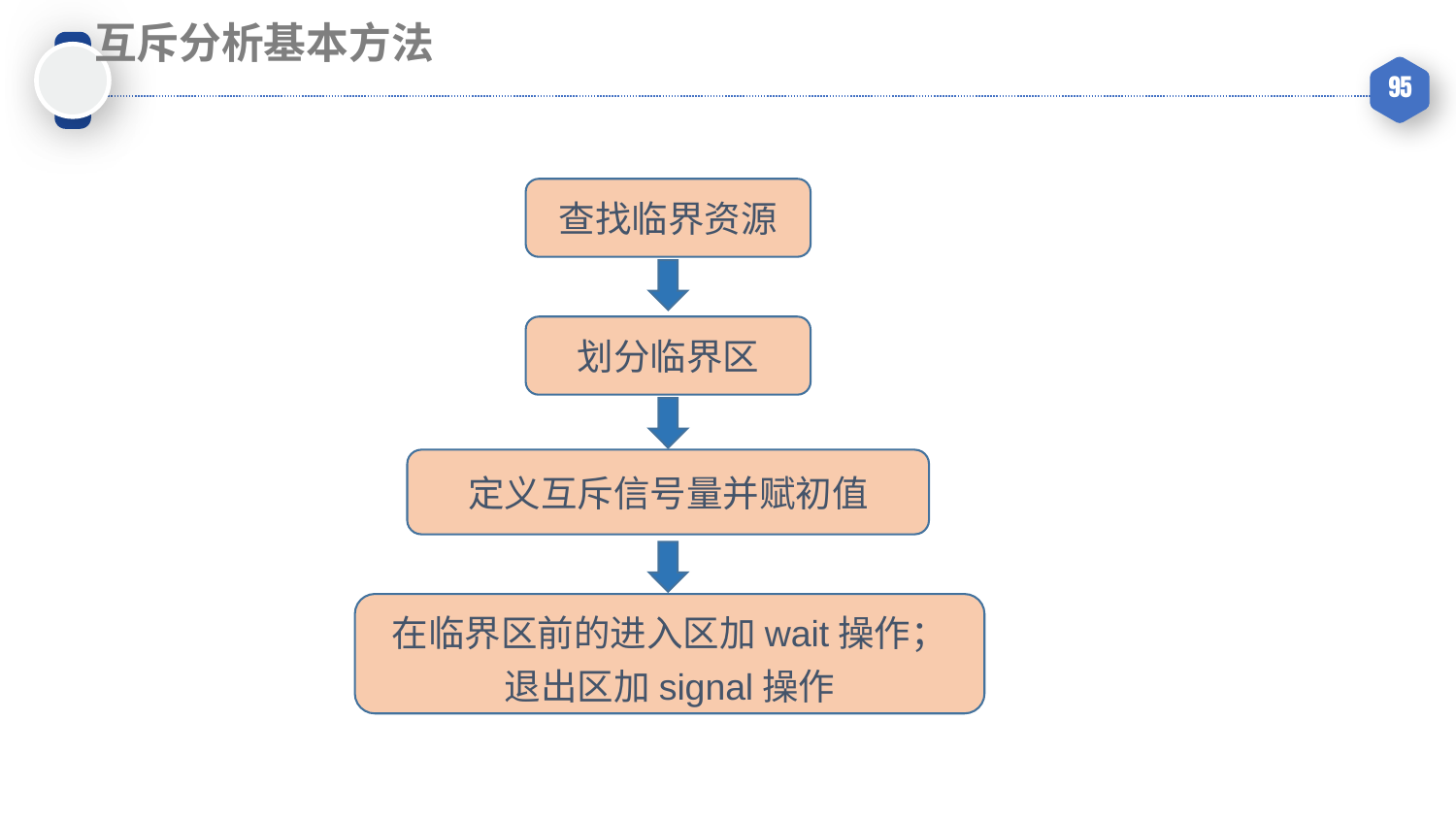

互斥分析基本方法
查找临界资源

划分临界区

定义互斥信号量并赋初值

在临界区前的进入区加wait操作；
退出区加signal操作